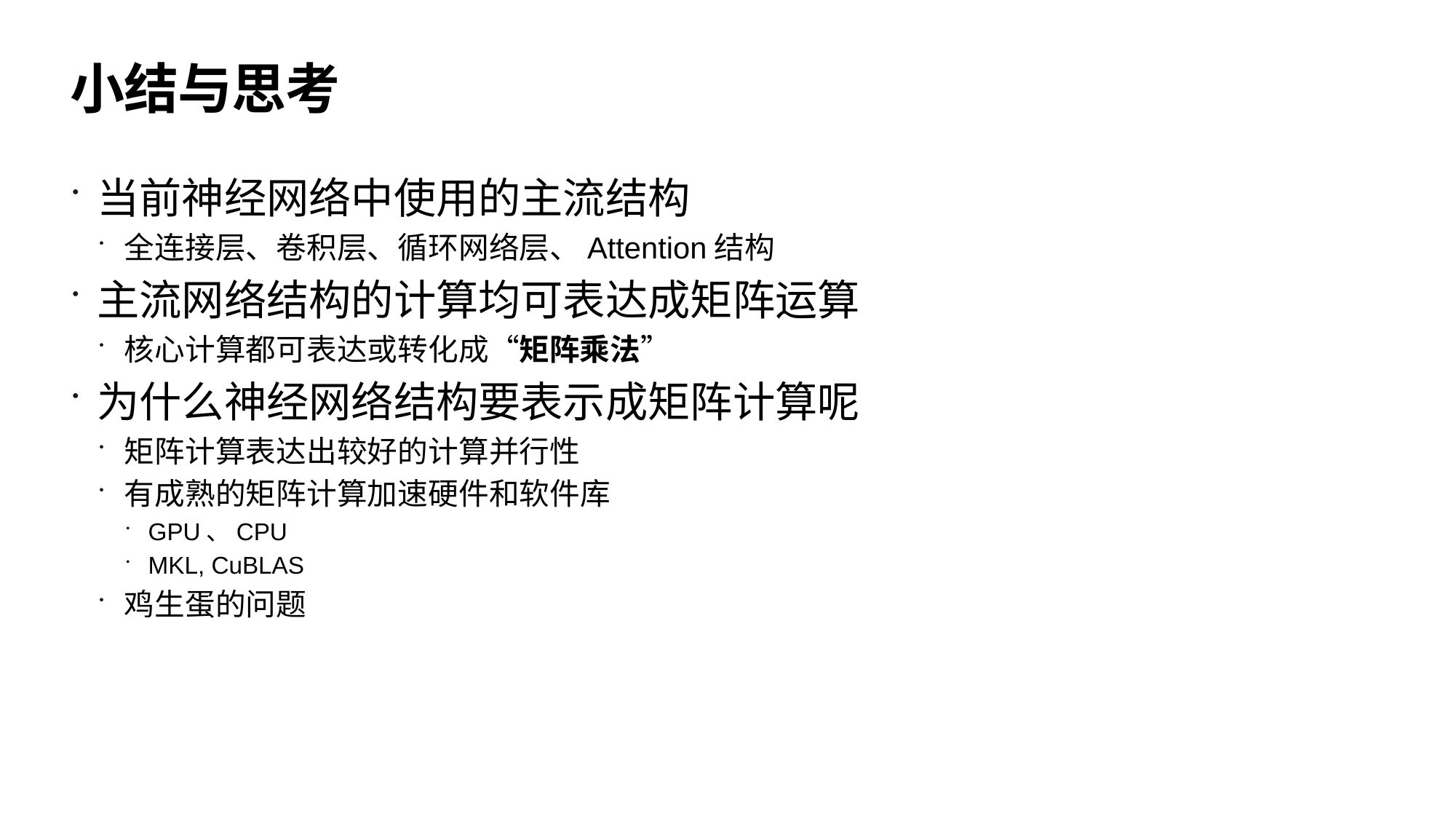

# 小结与思考
当前神经网络中使用的主流结构
全连接层、卷积层、循环网络层、Attention结构
主流网络结构的计算均可表达成矩阵运算
核心计算都可表达或转化成“矩阵乘法”
为什么神经网络结构要表示成矩阵计算呢
矩阵计算表达出较好的计算并行性
有成熟的矩阵计算加速硬件和软件库
GPU、CPU
MKL, CuBLAS
鸡生蛋的问题